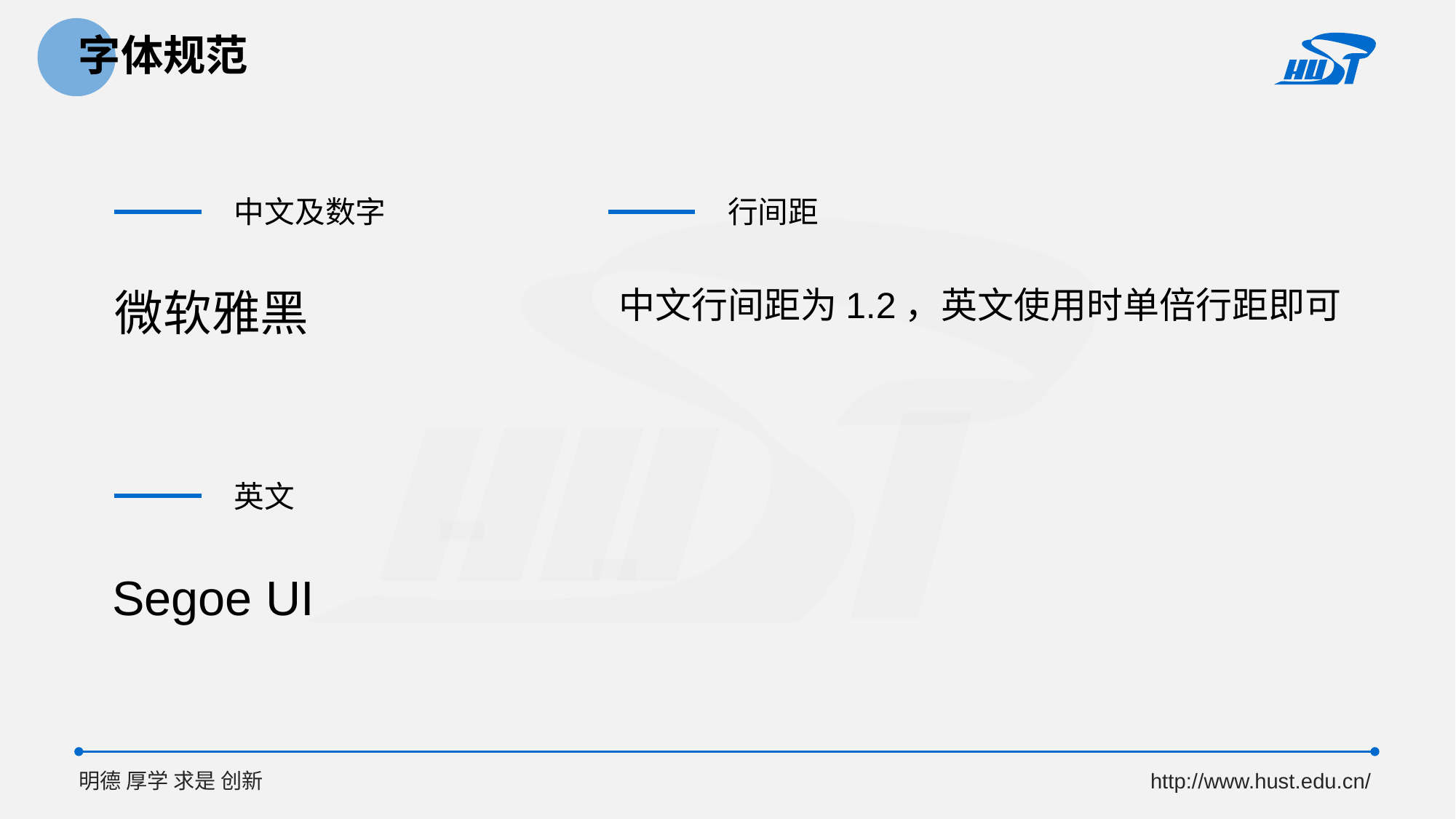

字体规范
中文及数字
行间距
微软雅黑
中文行间距为1.2，英文使用时单倍行距即可
英文
Segoe UI